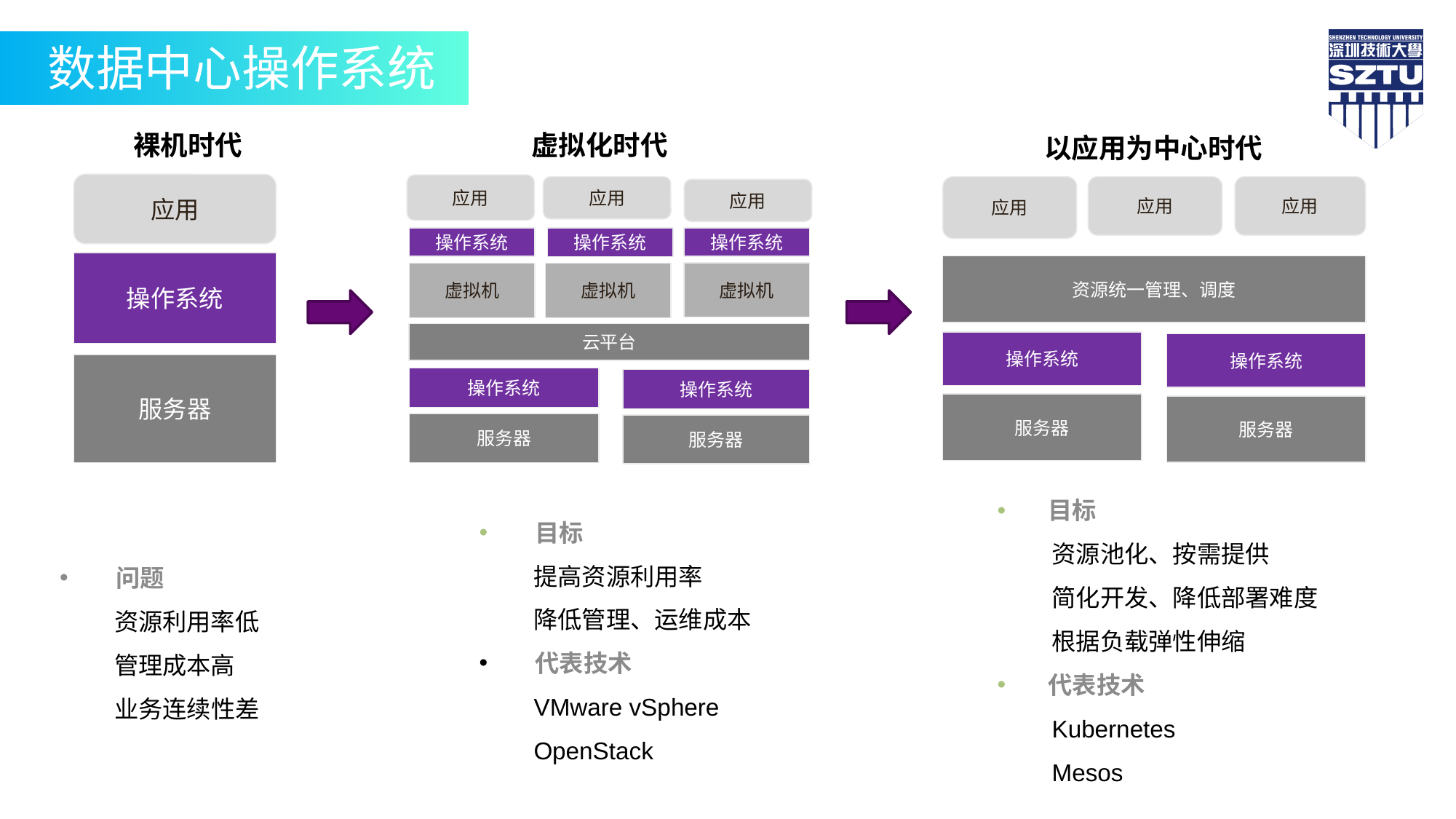

数据中心操作系统
裸机时代
虚拟化时代
以应用为中心时代
应用
操作系统
服务器
应用
应用
应用
操作系统
操作系统
操作系统
虚拟机
虚拟机
虚拟机
云平台
操作系统
操作系统
服务器
服务器
应用
应用
应用
资源统一管理、调度
操作系统
操作系统
服务器
服务器

  目标
资源池化、按需提供
简化开发、降低部署难度
根据负载弹性伸缩
  代表技术
Kubernetes
Mesos
   目标
提高资源利用率
降低管理、运维成本
   代表技术
VMware vSphere
OpenStack
   问题
资源利用率低
管理成本高
业务连续性差